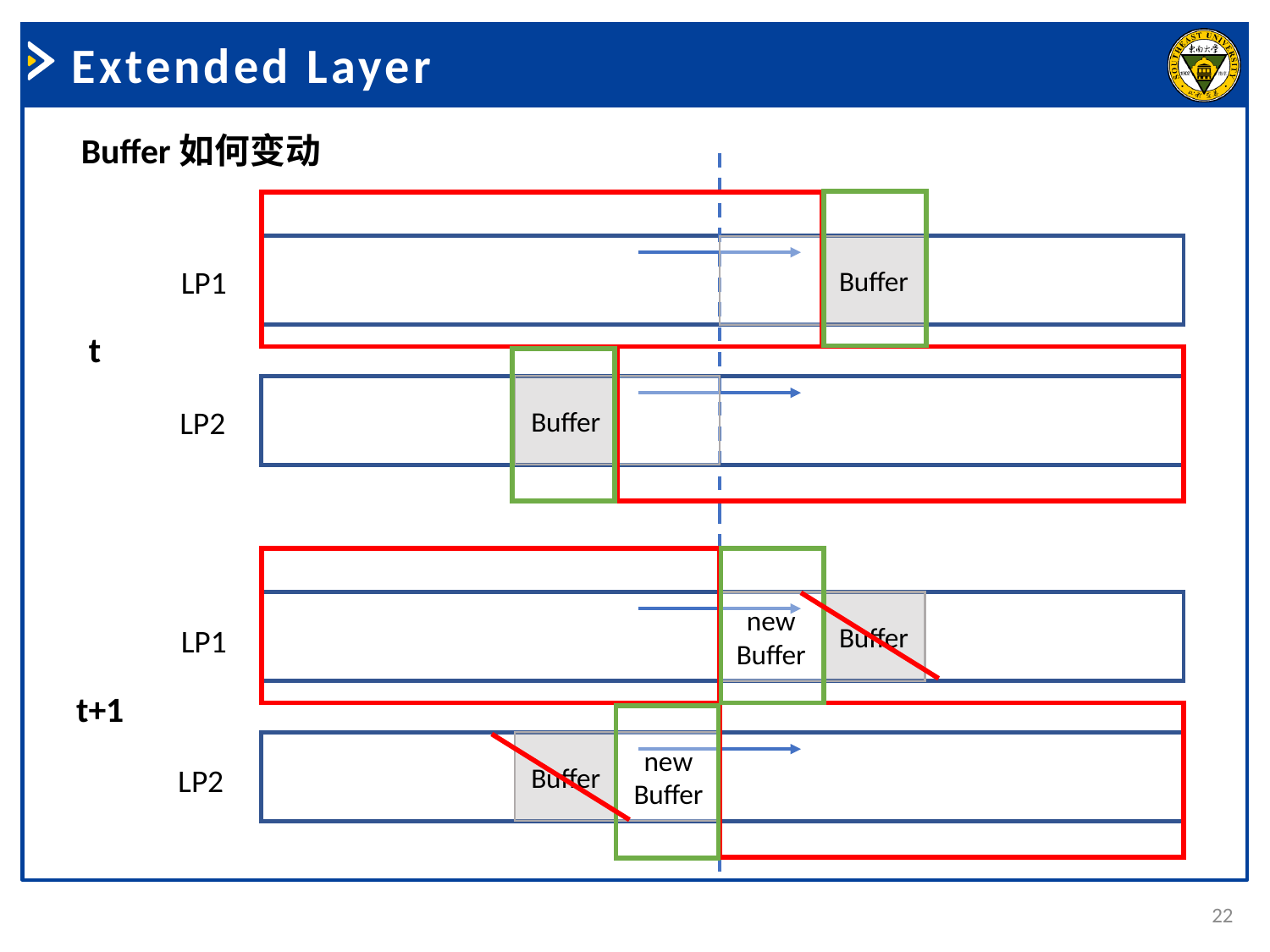

Extended Layer
Buffer如何变动

Buffer
LP1
t

Buffer

LP2

new
Buffer
Buffer
LP1
t+1

Buffer
new
Buffer

LP2
22